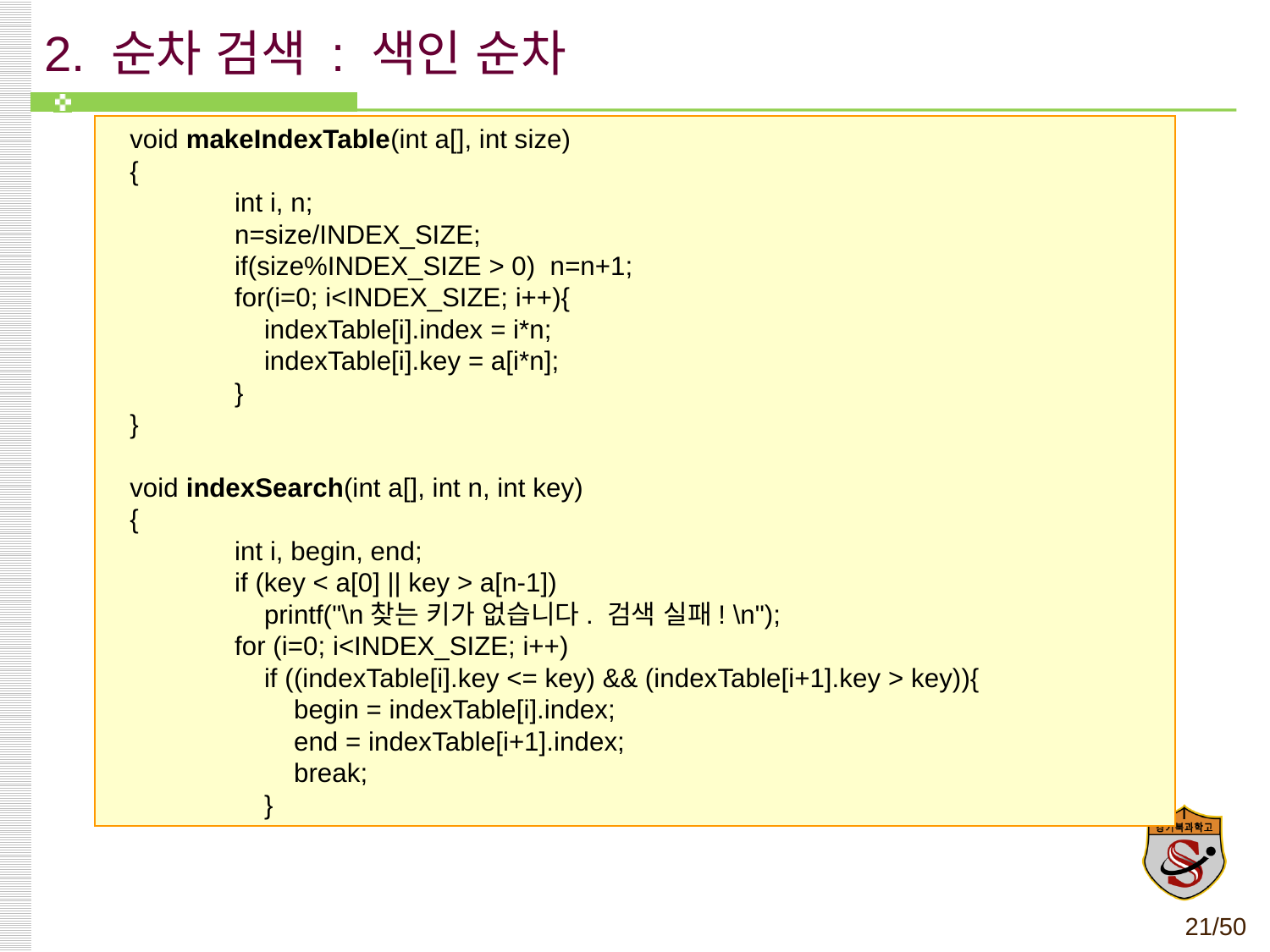

# 2. 순차 검색 : 색인 순차
   void makeIndexTable(int a[], int size)
   {
 	int i, n;
 	n=size/INDEX_SIZE;
 	if(size%INDEX_SIZE > 0)  n=n+1;
 	for(i=0; i<INDEX_SIZE; i++){
 	    indexTable[i].index = i*n;
 	    indexTable[i].key = a[i*n];
 	}
   }

   void indexSearch(int a[], int n, int key)
   {
 	int i, begin, end;
 	if (key < a[0] || key > a[n-1])
 	    printf("\n찾는 키가 없습니다. 검색 실패! \n");
 	for (i=0; i<INDEX_SIZE; i++)
 	    if ((indexTable[i].key <= key) && (indexTable[i+1].key > key)){
 	        begin = indexTable[i].index;
 	        end = indexTable[i+1].index;
 	        break;
 	    }